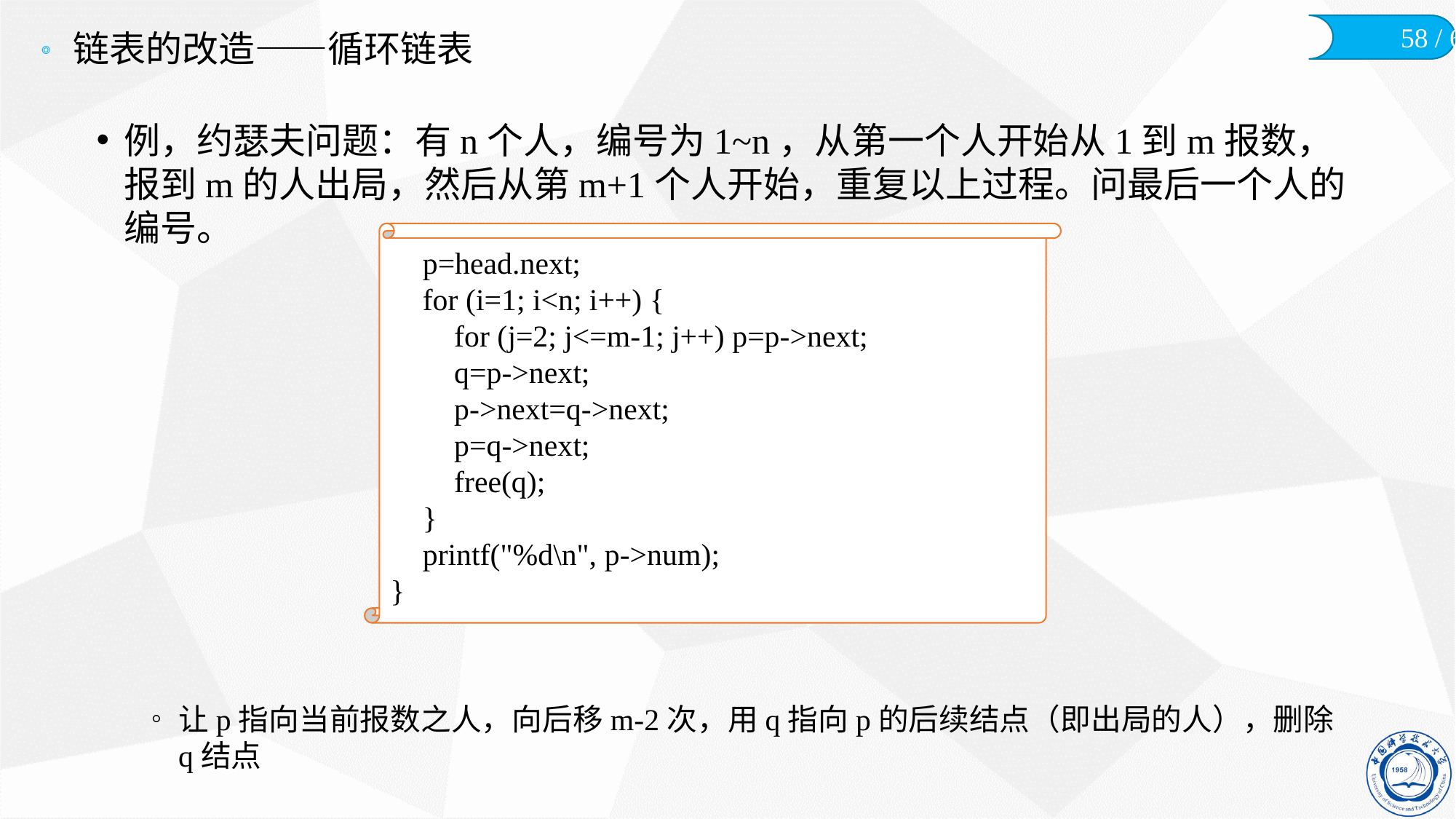

# 链表的改造——循环链表
例，约瑟夫问题：有n个人，编号为1~n，从第一个人开始从1到m报数，报到m的人出局，然后从第m+1个人开始，重复以上过程。问最后一个人的编号。

让p指向当前报数之人，向后移m-2次，用q指向p的后续结点（即出局的人），删除q结点
	p=head.next;
	for (i=1; i<n; i++) {
		for (j=2; j<=m-1; j++) p=p->next;
		q=p->next;
		p->next=q->next;
		p=q->next;
		free(q);
	}
	printf("%d\n", p->num);
}